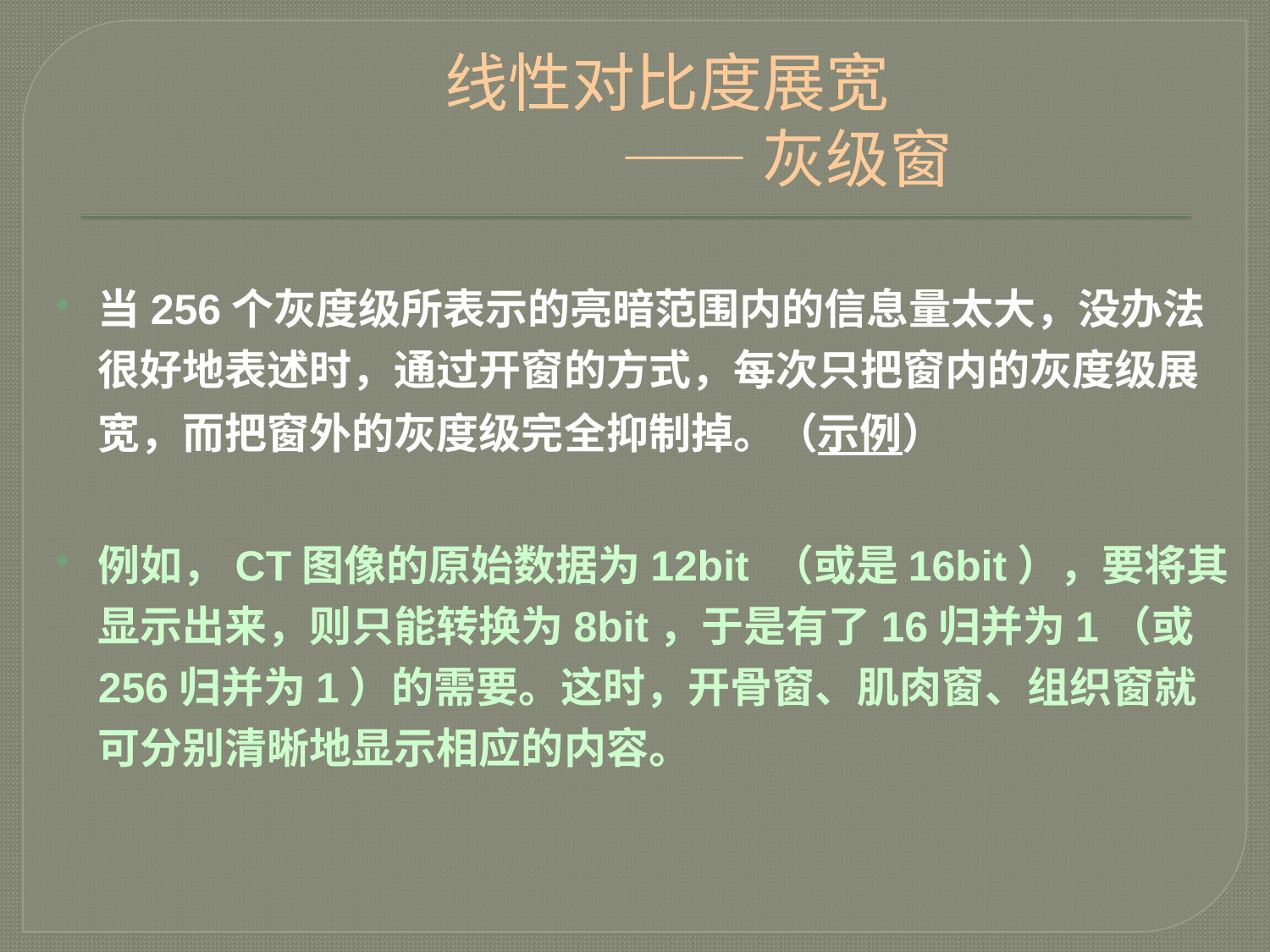

# 线性对比度展宽 —— 灰级窗
当256个灰度级所表示的亮暗范围内的信息量太大，没办法很好地表述时，通过开窗的方式，每次只把窗内的灰度级展宽，而把窗外的灰度级完全抑制掉。（示例）

例如，CT图像的原始数据为12bit （或是16bit），要将其显示出来，则只能转换为8bit，于是有了16归并为1（或256归并为1）的需要。这时，开骨窗、肌肉窗、组织窗就可分别清晰地显示相应的内容。